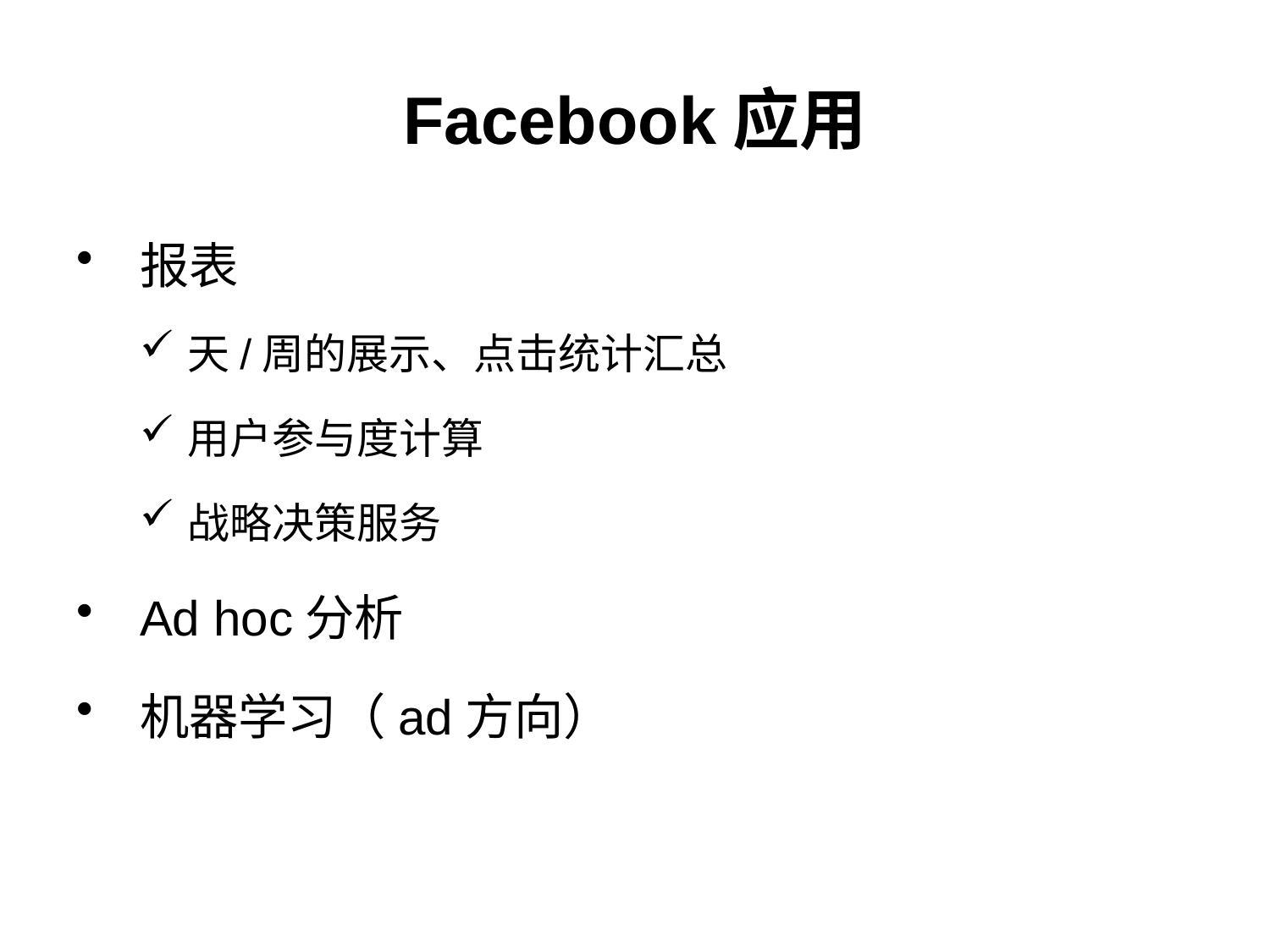

Facebook应用
报表
天/周的展示、点击统计汇总
用户参与度计算
战略决策服务
Ad hoc分析
机器学习（ad方向）